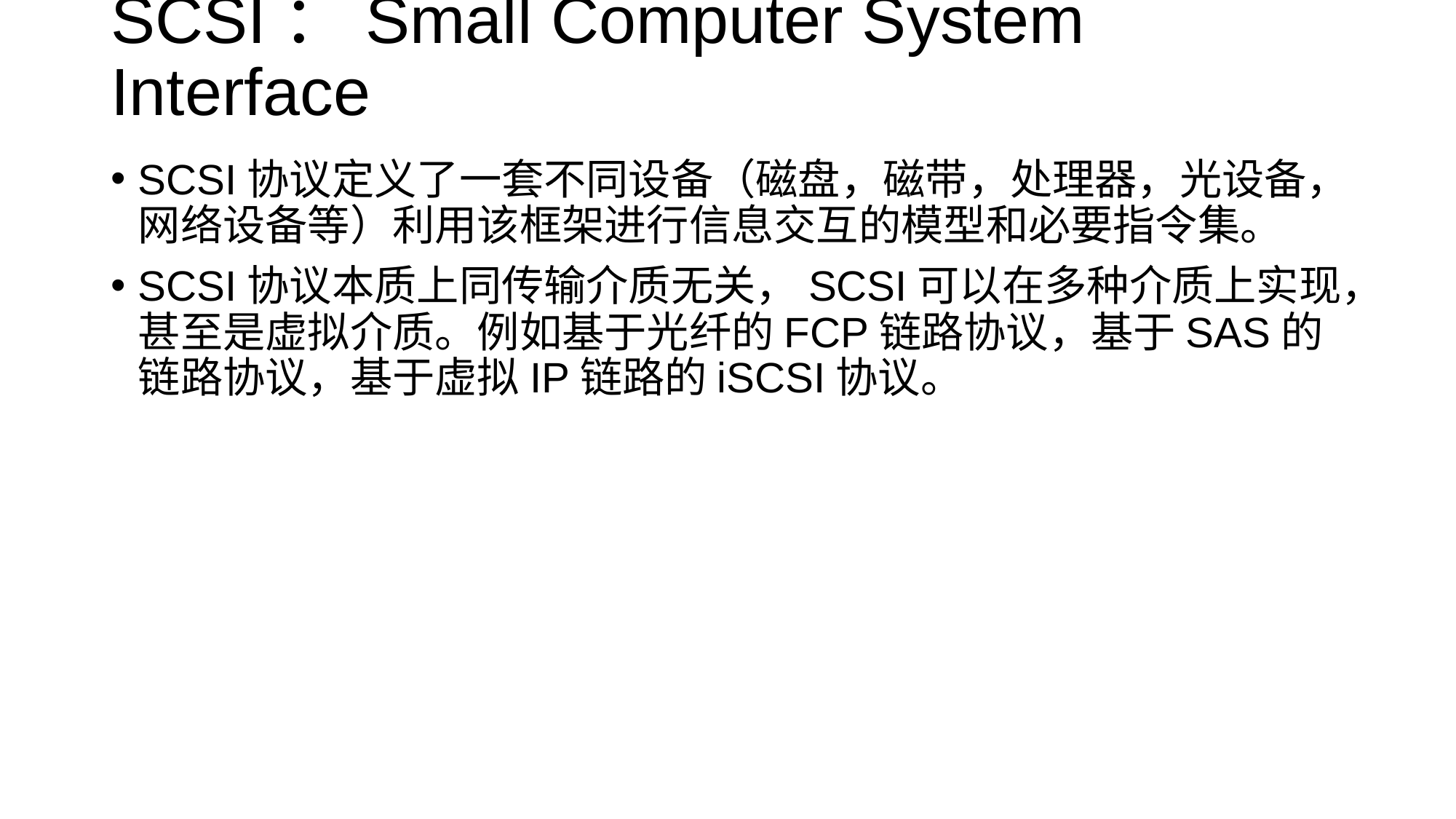

# SCSI：Small Computer System Interface
SCSI协议定义了一套不同设备（磁盘，磁带，处理器，光设备，网络设备等）利用该框架进行信息交互的模型和必要指令集。
SCSI协议本质上同传输介质无关，SCSI可以在多种介质上实现，甚至是虚拟介质。例如基于光纤的FCP链路协议，基于SAS的链路协议，基于虚拟IP链路的iSCSI协议。